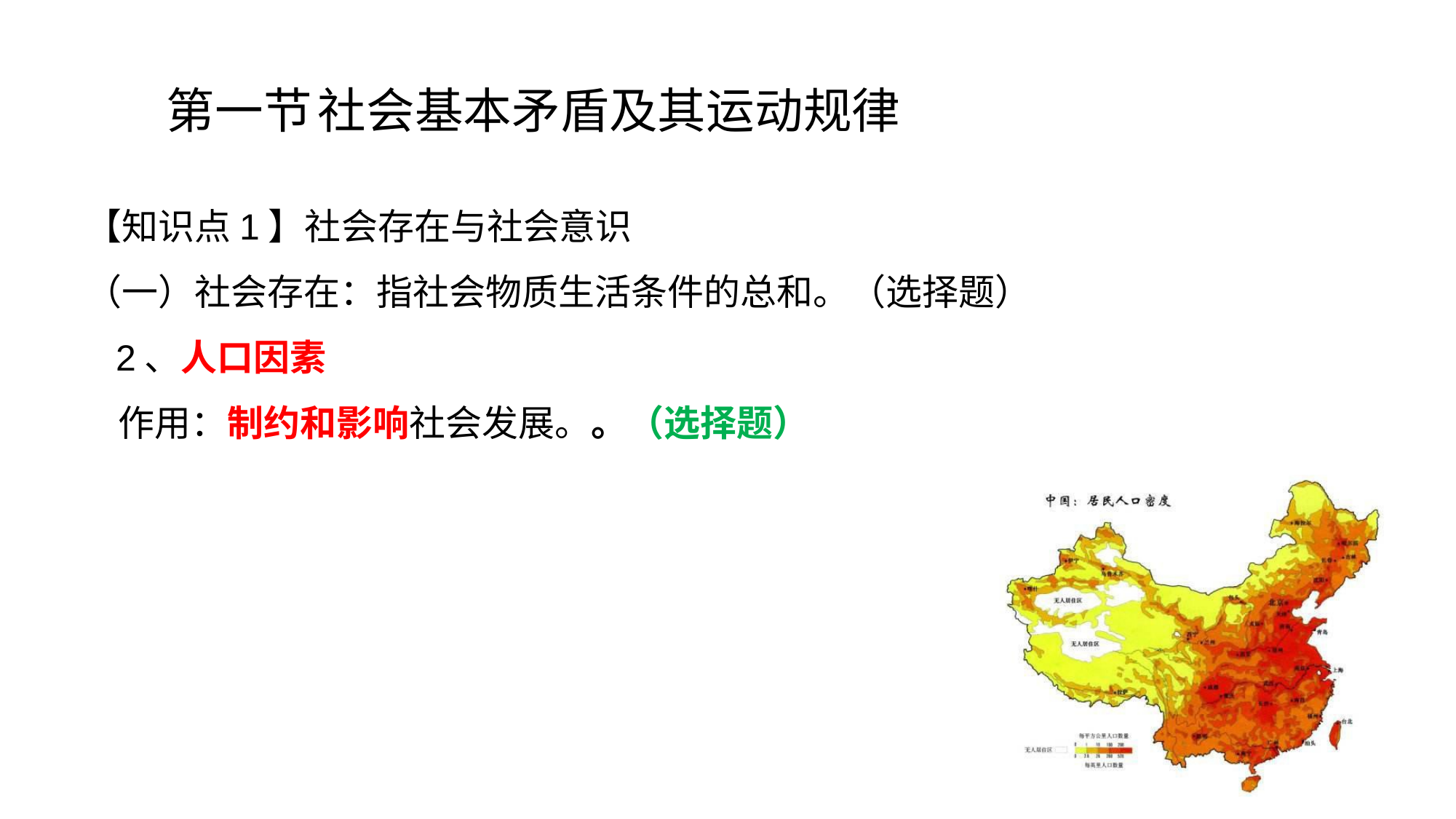

# 第一节	社会基本矛盾及其运动规律
【知识点1】社会存在与社会意识
（一）社会存在：指社会物质生活条件的总和。（选择题）
   2、人口因素
   作用：制约和影响社会发展。。（选择题）